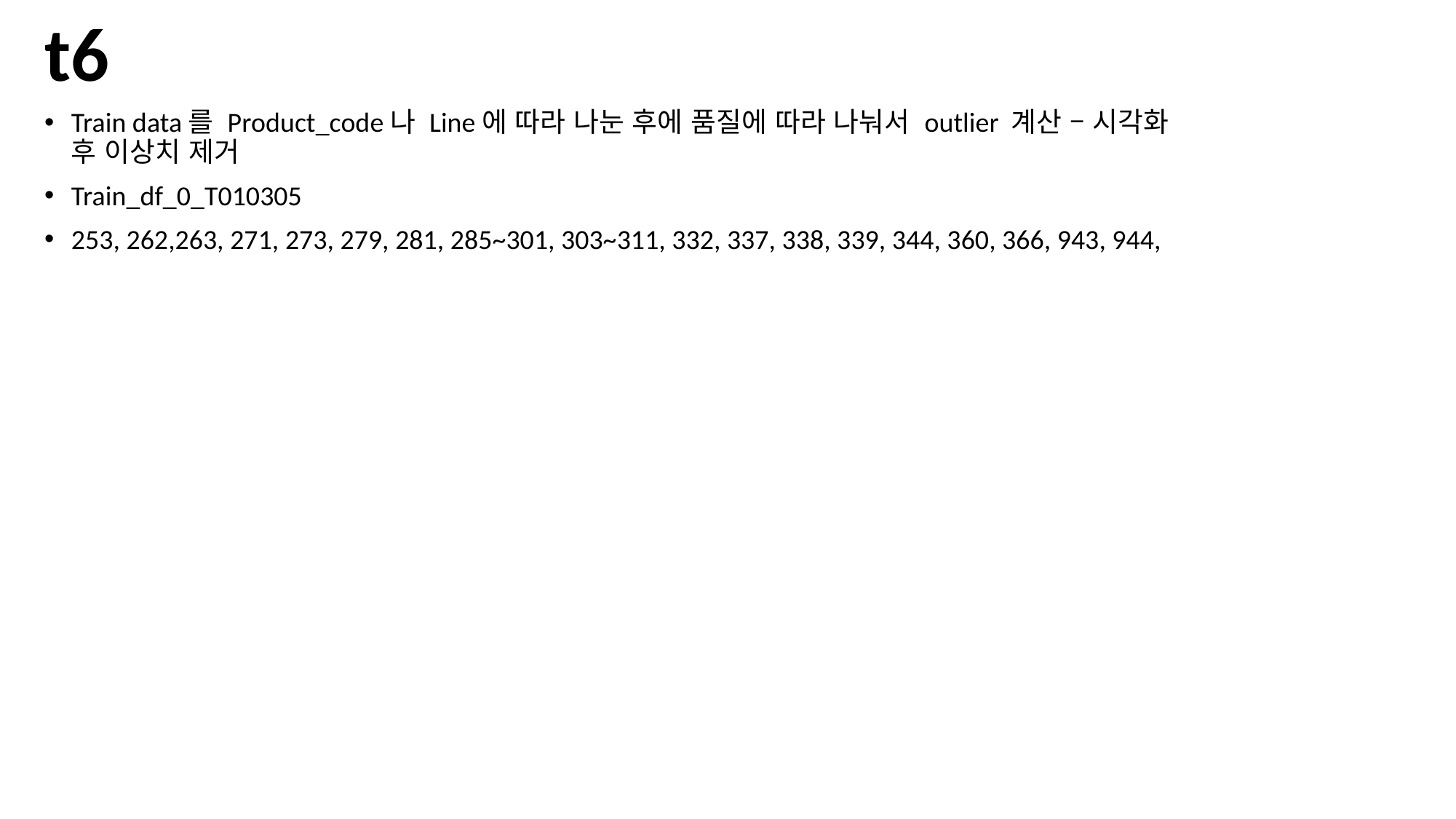

t6
Train data를 Product_code나 Line에 따라 나눈 후에 품질에 따라 나눠서 outlier 계산 – 시각화 후 이상치 제거
Train_df_0_T010305
253, 262,263, 271, 273, 279, 281, 285~301, 303~311, 332, 337, 338, 339, 344, 360, 366, 943, 944,